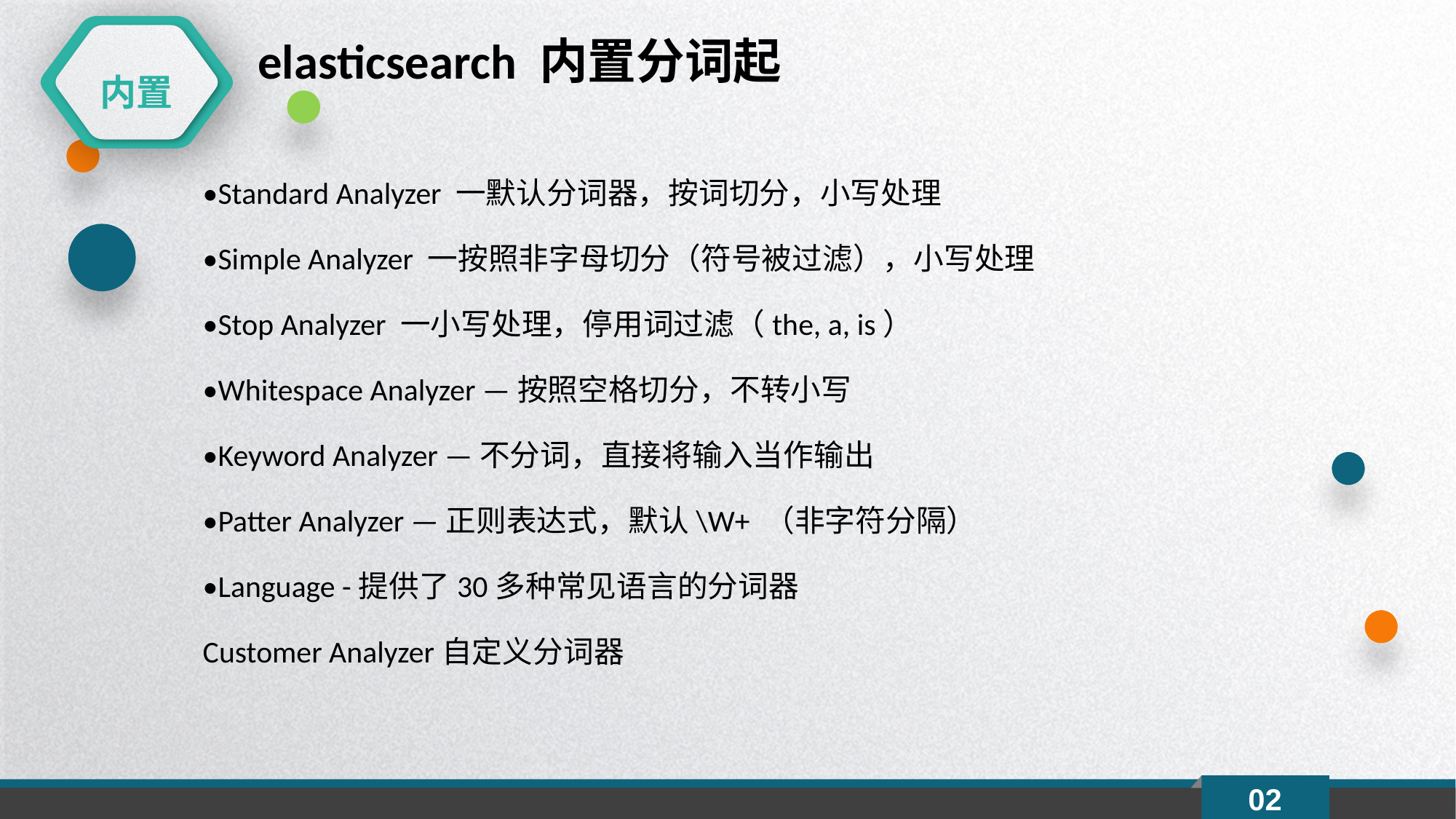

elasticsearch 内置分词起
内置

•Standard Analyzer 一默认分词器，按词切分，小写处理
•Simple Analyzer 一按照非字母切分（符号被过滤），小写处理
•Stop Analyzer 一小写处理，停用词过滤（the, a, is）
•Whitespace Analyzer —按照空格切分，不转小写
•Keyword Analyzer —不分词，直接将输入当作输出
•Patter Analyzer —正则表达式，默认\W+ （非字符分隔）
•Language -提供了30多种常见语言的分词器
Customer Analyzer自定义分词器

02

延时符